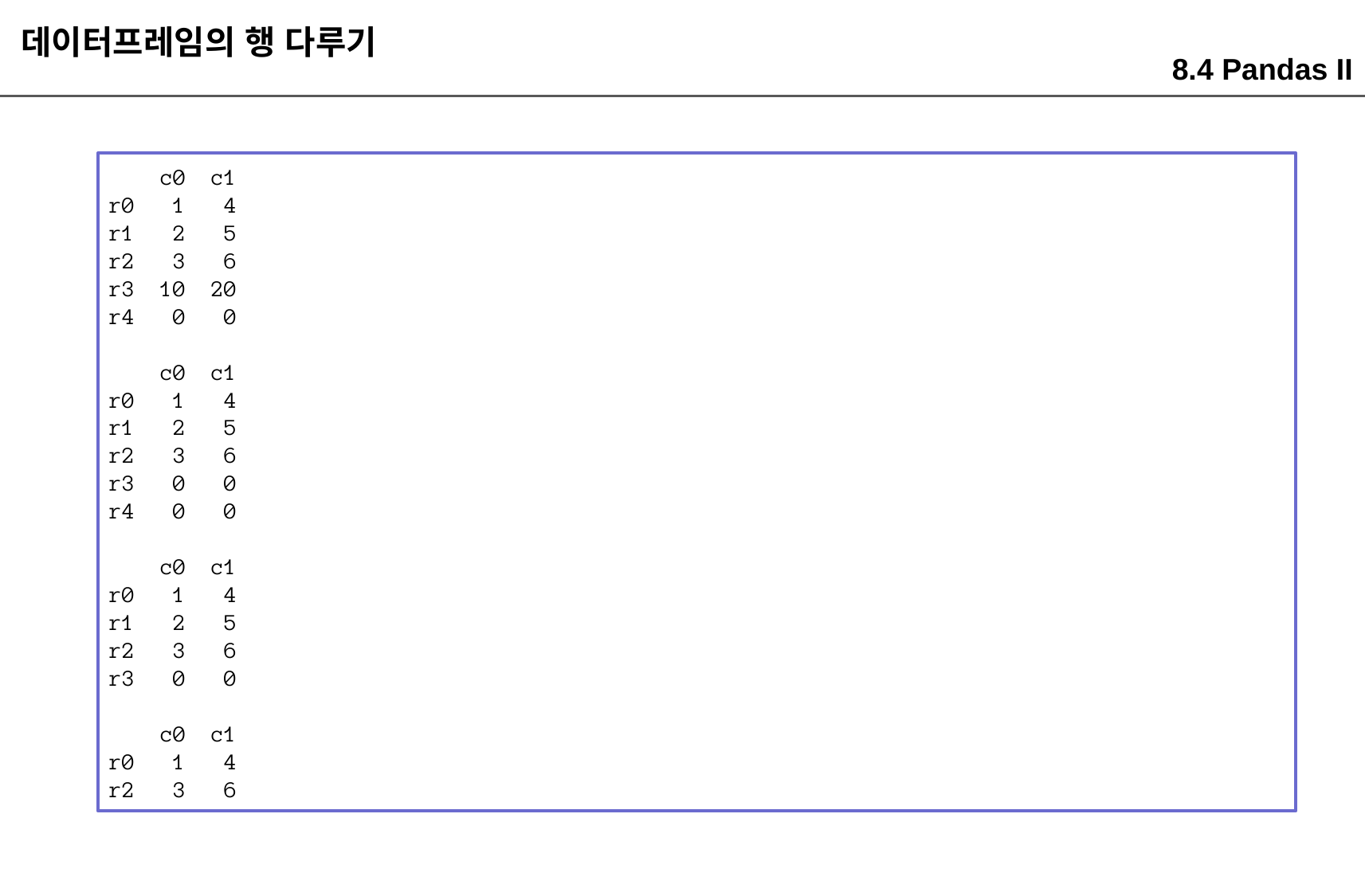

데이터프레임의 행 다루기
8.4 Pandas II
    c0  c1
r0   1   4
r1   2   5
r2   3   6
r3  10  20
r4   0   0

    c0  c1
r0   1   4
r1   2   5
r2   3   6
r3   0   0
r4   0   0

    c0  c1
r0   1   4
r1   2   5
r2   3   6
r3   0   0

    c0  c1
r0   1   4
r2   3   6